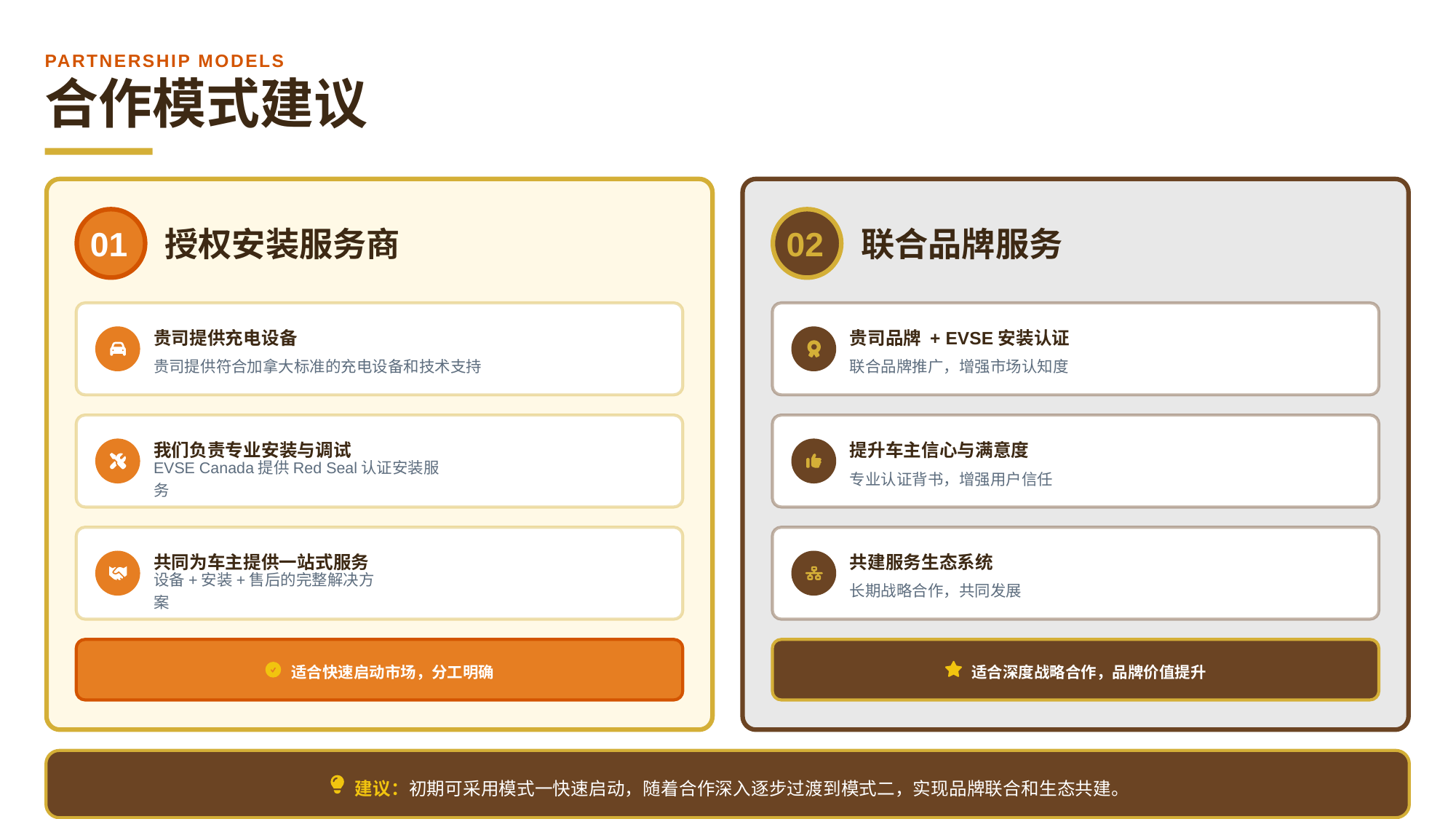

PARTNERSHIP MODELS
合作模式建议

01
授权安装服务商
02
联合品牌服务

贵司提供充电设备
贵司品牌 + EVSE安装认证

贵司提供符合加拿大标准的充电设备和技术支持
联合品牌推广，增强市场认知度

我们负责专业安装与调试
提升车主信心与满意度

EVSE Canada提供Red Seal认证安装服务
专业认证背书，增强用户信任

共同为车主提供一站式服务
共建服务生态系统

设备+安装+售后的完整解决方案
长期战略合作，共同发展

适合快速启动市场，分工明确
适合深度战略合作，品牌价值提升

建议：初期可采用模式一快速启动，随着合作深入逐步过渡到模式二，实现品牌联合和生态共建。